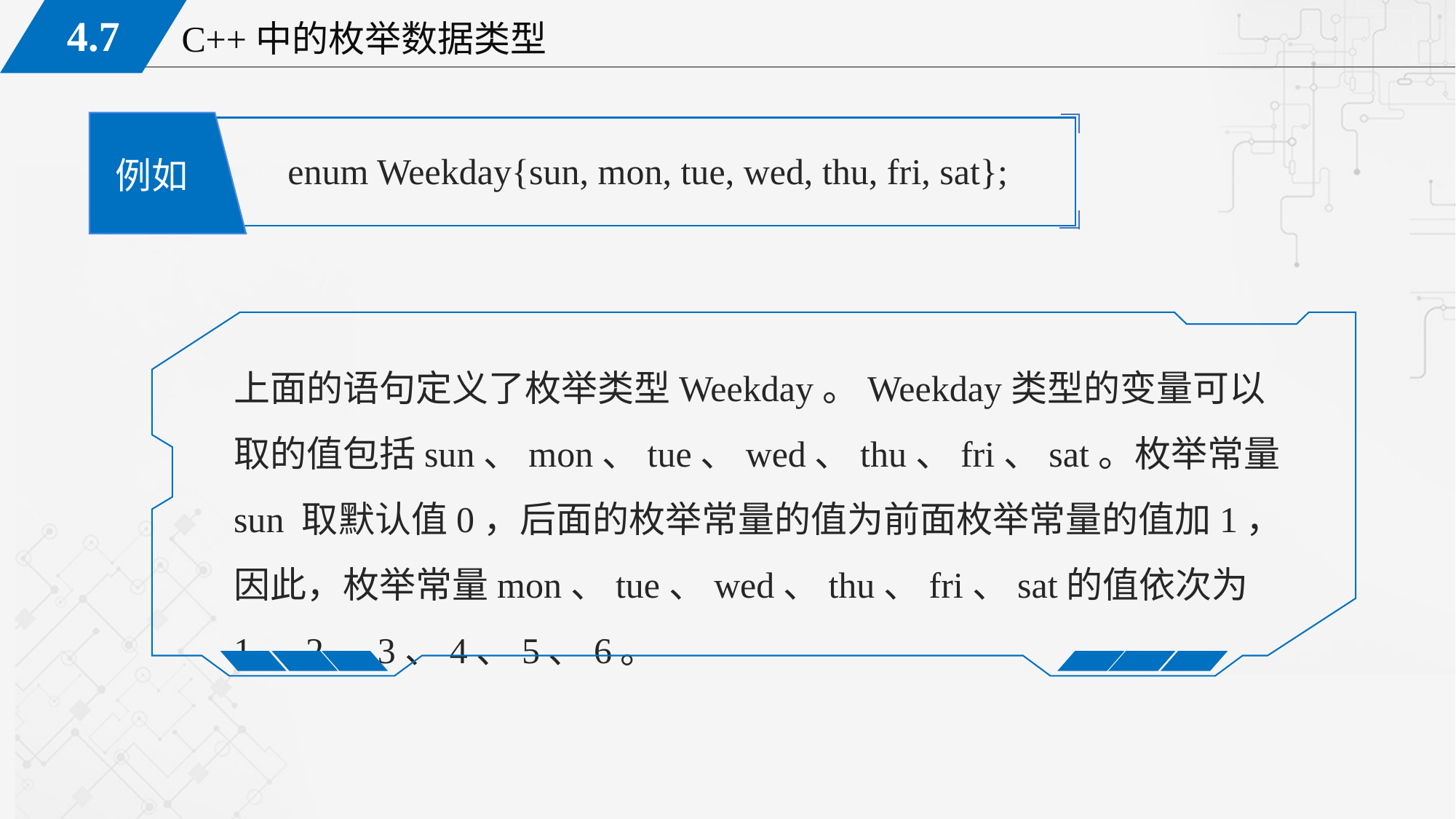

enum Weekday{sun, mon, tue, wed, thu, fri, sat};
例如

上面的语句定义了枚举类型Weekday。Weekday类型的变量可以取的值包括sun、mon、tue、wed、thu、fri、sat。枚举常量 sun 取默认值0，后面的枚举常量的值为前面枚举常量的值加1，因此，枚举常量mon、tue、wed、thu、fri、sat的值依次为1、2、3、4、5、6。